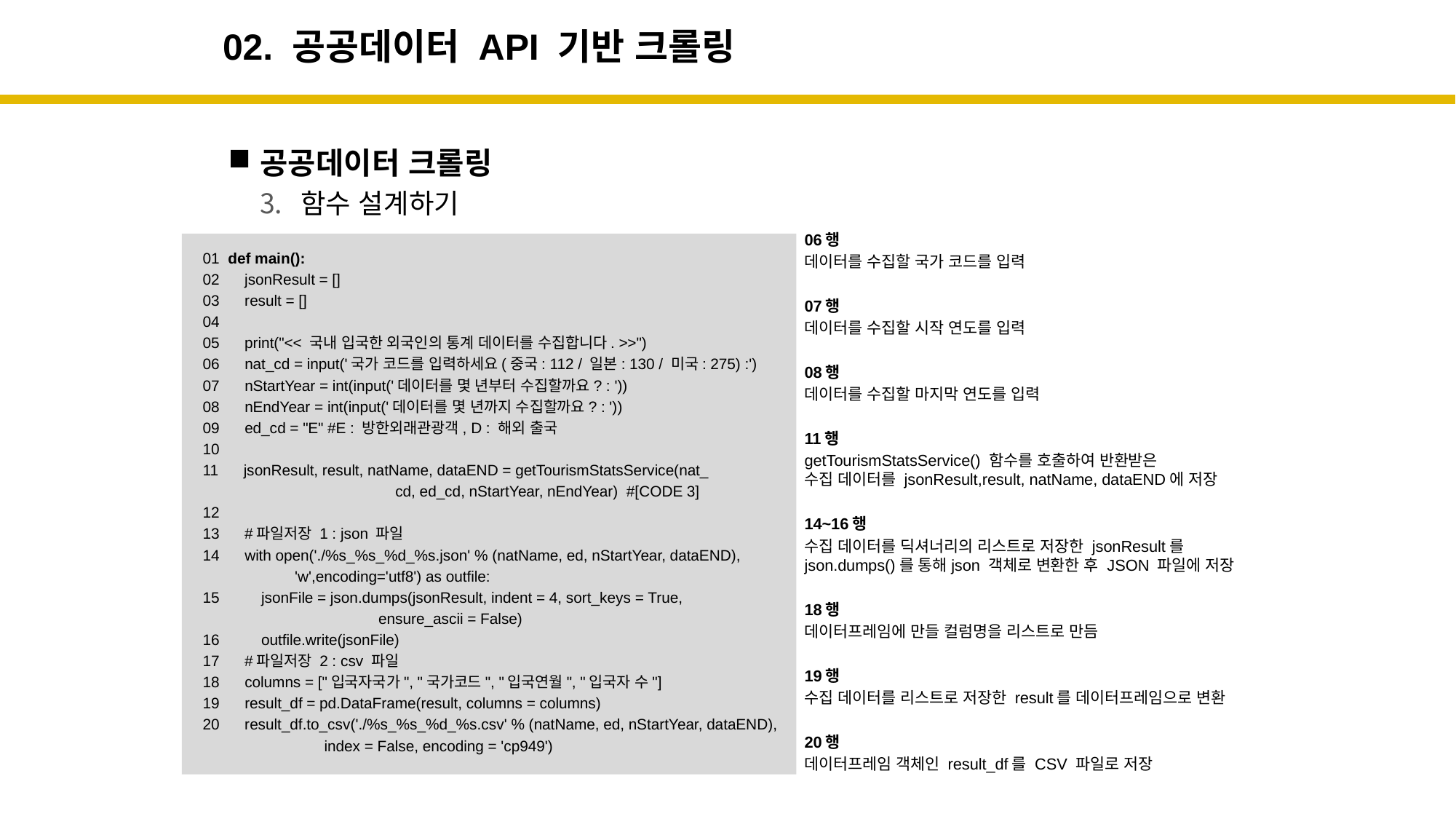

# 02. 공공데이터 API 기반 크롤링
공공데이터 크롤링
함수 설계하기

06행
데이터를 수집할 국가 코드를 입력

07행
데이터를 수집할 시작 연도를 입력

08행
데이터를 수집할 마지막 연도를 입력

11행
getTourismStatsService() 함수를 호출하여 반환받은
수집 데이터를 jsonResult,result, natName, dataEND에 저장

14~16행
수집 데이터를 딕셔너리의 리스트로 저장한 jsonResult를
json.dumps()를 통해json 객체로 변환한 후 JSON 파일에 저장

18행
데이터프레임에 만들 컬럼명을 리스트로 만듬

19행
수집 데이터를 리스트로 저장한 result를 데이터프레임으로 변환

20행
데이터프레임 객체인 result_df를 CSV 파일로 저장

01  def main():
02      jsonResult = []
03      result = []
04
05      print("<< 국내 입국한 외국인의 통계 데이터를 수집합니다. >>")
06      nat_cd = input('국가 코드를 입력하세요(중국: 112 / 일본: 130 / 미국: 275) :')
07      nStartYear = int(input('데이터를 몇 년부터 수집할까요? : '))
08      nEndYear = int(input('데이터를 몇 년까지 수집할까요? : '))
09      ed_cd = "E" #E : 방한외래관광객, D : 해외 출국
10
11      jsonResult, result, natName, dataEND = getTourismStatsService(nat_
                                              cd, ed_cd, nStartYear, nEndYear)  #[CODE 3]
12
13      #파일저장 1 : json 파일
14      with open('./%s_%s_%d_%s.json' % (natName, ed, nStartYear, dataEND),
                      'w',encoding='utf8') as outfile:
15          jsonFile = json.dumps(jsonResult, indent = 4, sort_keys = True,
                                          ensure_ascii = False)
16          outfile.write(jsonFile)
17      #파일저장 2 : csv 파일
18      columns = ["입국자국가", "국가코드", "입국연월", "입국자 수"]
19      result_df = pd.DataFrame(result, columns = columns)
20      result_df.to_csv('./%s_%s_%d_%s.csv' % (natName, ed, nStartYear, dataEND),
                             index = False, encoding = 'cp949')